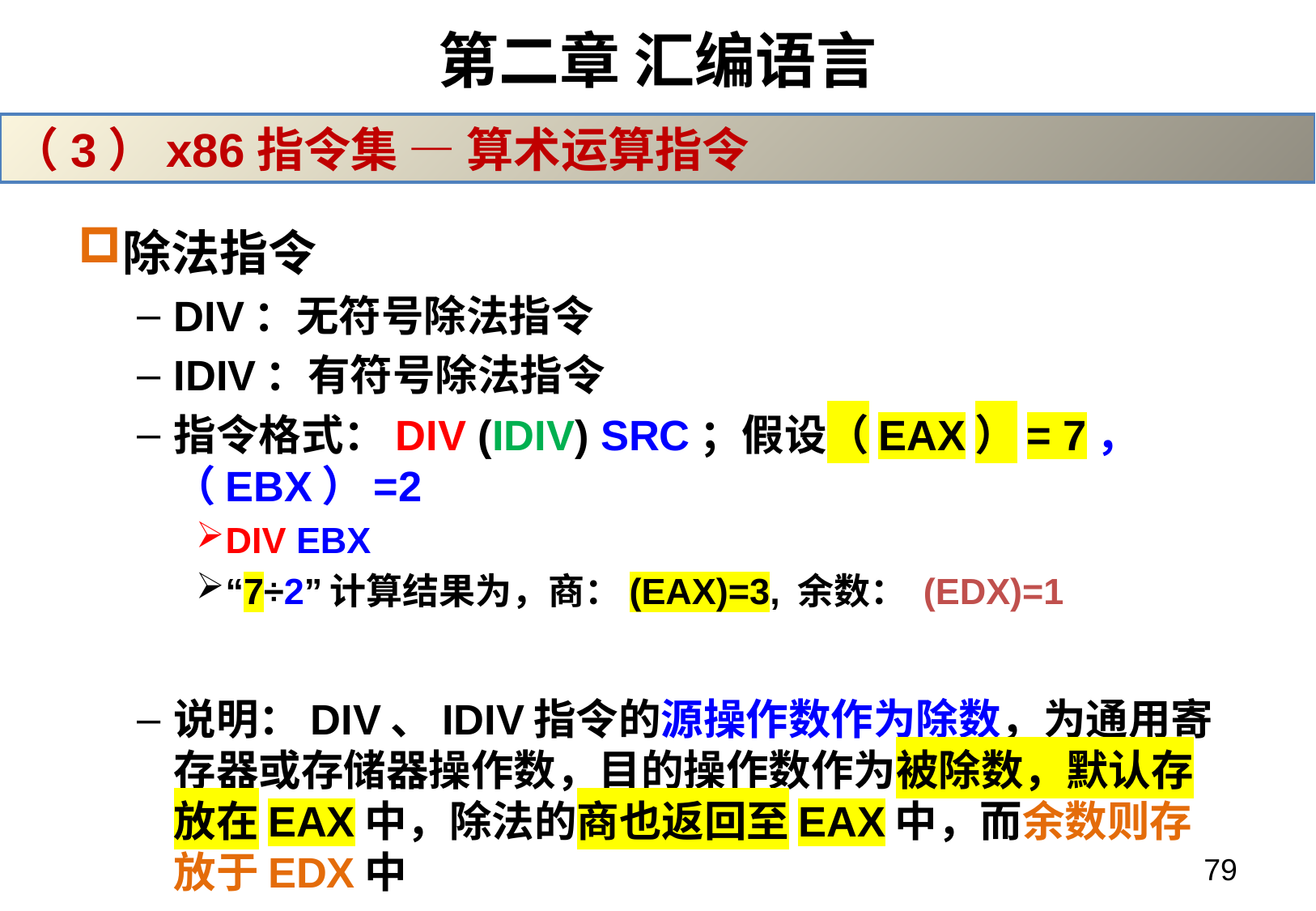

# 第二章 汇编语言
（3）x86指令集 — 算术运算指令
除法指令
DIV：无符号除法指令
IDIV：有符号除法指令
指令格式：DIV (IDIV) SRC；假设（EAX）= 7，（EBX）=2
DIV EBX
“7÷2”计算结果为，商：(EAX)=3, 余数： (EDX)=1

说明：DIV、IDIV指令的源操作数作为除数，为通用寄存器或存储器操作数，目的操作数作为被除数，默认存放在EAX中，除法的商也返回至EAX中，而余数则存放于EDX中
79